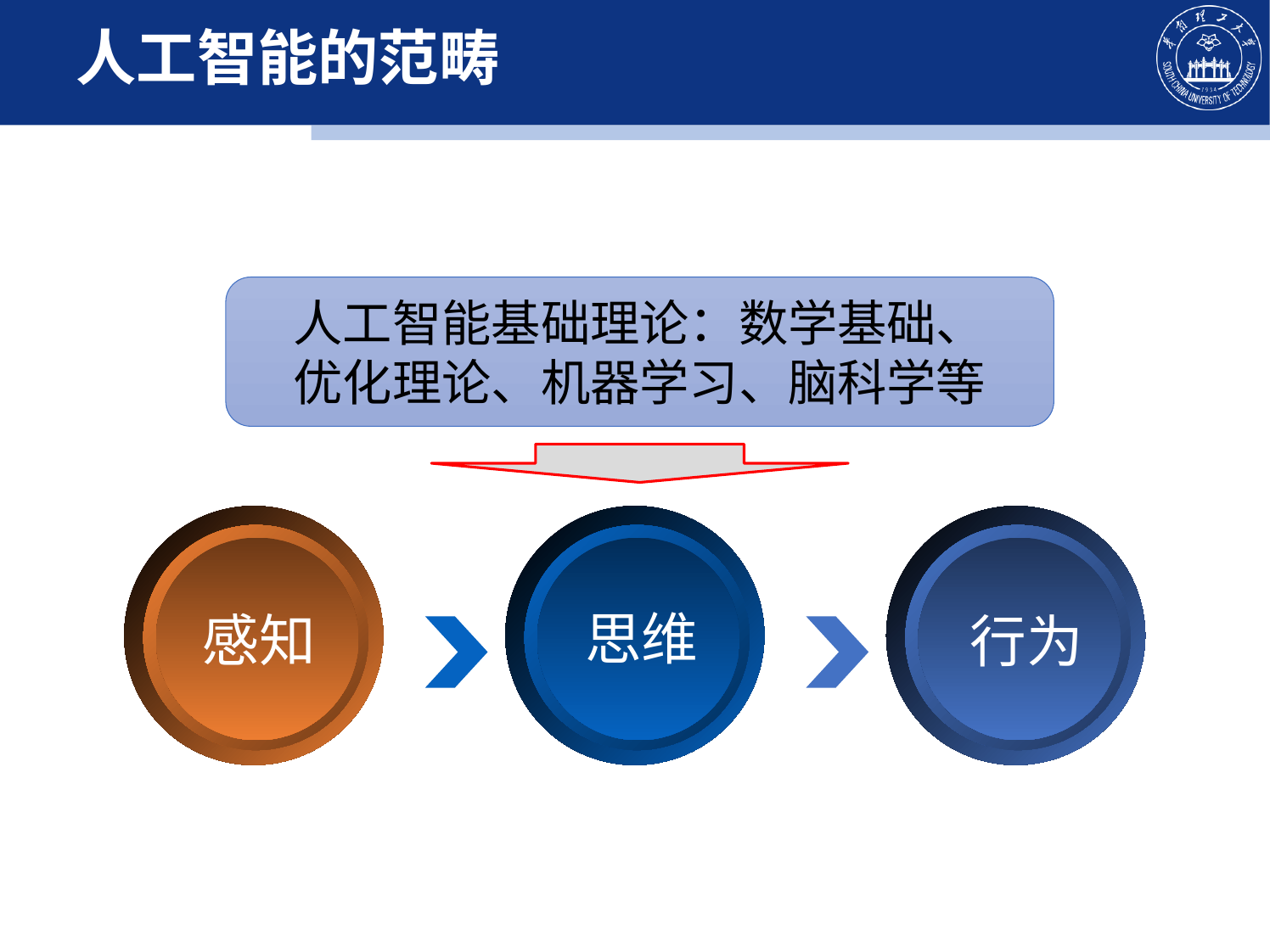

# 人工智能的范畴
人工智能基础理论：数学基础、
优化理论、机器学习、脑科学等

思维
感知
行为